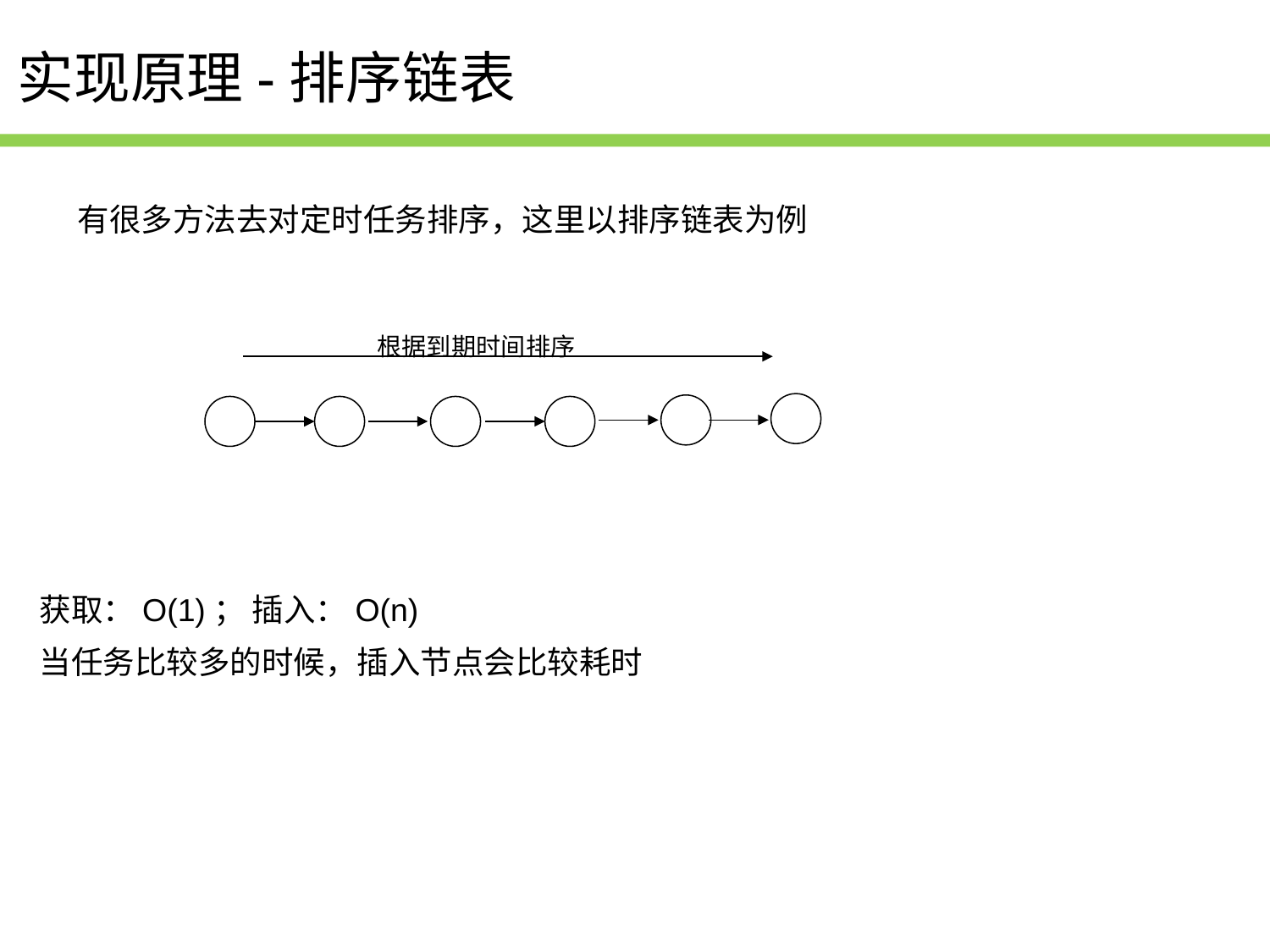

实现原理-排序链表

有很多方法去对定时任务排序，这里以排序链表为例
根据到期时间排序

获取：O(1)； 插入：O(n)
当任务比较多的时候，插入节点会比较耗时